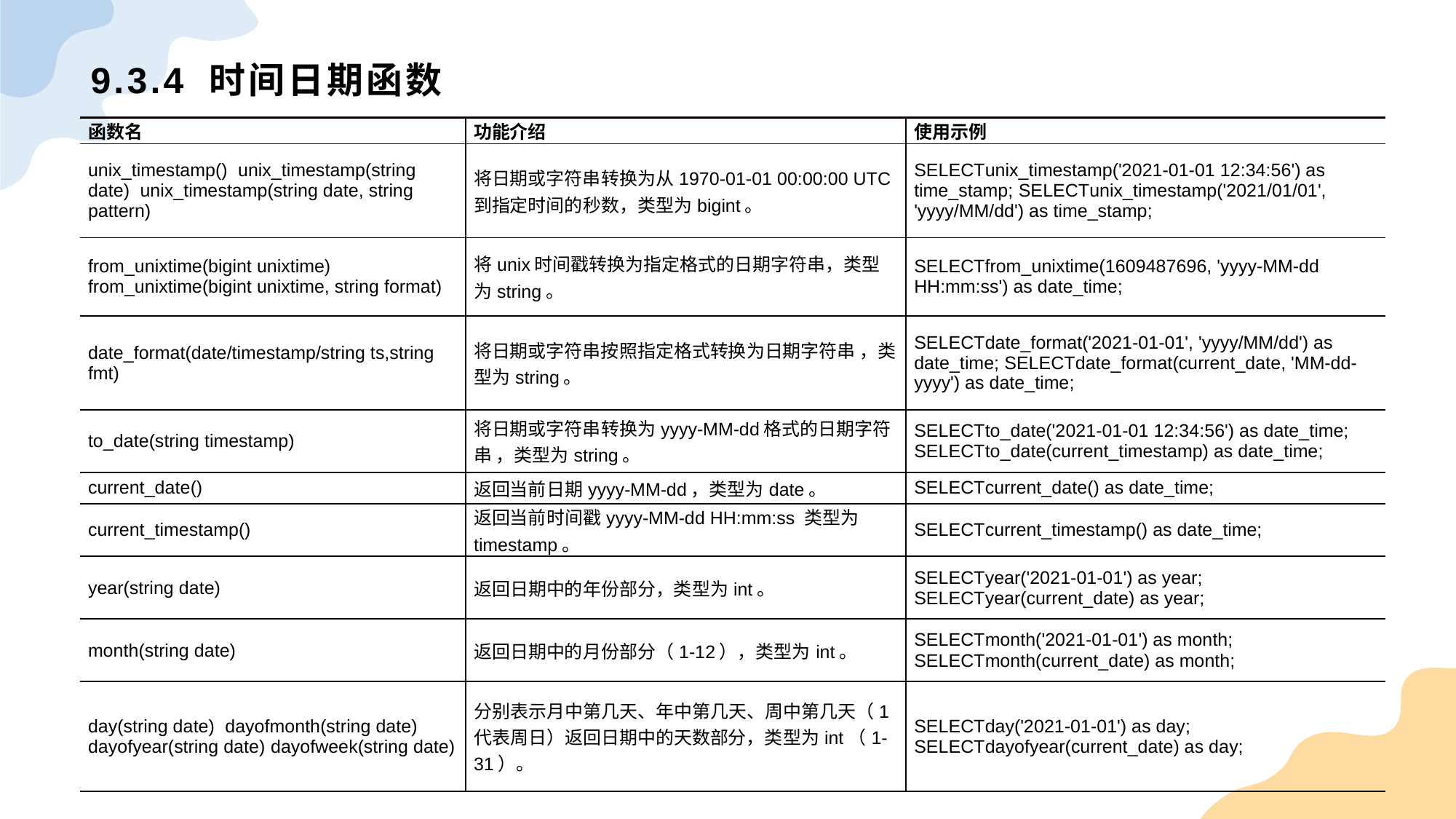

# 9.3.4 时间日期函数
| 函数名 | 功能介绍 | 使用示例 |
| --- | --- | --- |
| unix\_timestamp() unix\_timestamp(string date) unix\_timestamp(string date, string pattern) | 将日期或字符串转换为从1970-01-01 00:00:00 UTC到指定时间的秒数，类型为bigint。 | SELECTunix\_timestamp('2021-01-01 12:34:56') as time\_stamp; SELECTunix\_timestamp('2021/01/01', 'yyyy/MM/dd') as time\_stamp; |
| from\_unixtime(bigint unixtime) from\_unixtime(bigint unixtime, string format) | 将unix时间戳转换为指定格式的日期字符串，类型为string。 | SELECTfrom\_unixtime(1609487696, 'yyyy-MM-dd HH:mm:ss') as date\_time; |
| date\_format(date/timestamp/string ts,string fmt) | 将日期或字符串按照指定格式转换为日期字符串 ，类型为string。 | SELECTdate\_format('2021-01-01', 'yyyy/MM/dd') as date\_time; SELECTdate\_format(current\_date, 'MM-dd-yyyy') as date\_time; |
| to\_date(string timestamp) | 将日期或字符串转换为yyyy-MM-dd格式的日期字符串 ，类型为string。 | SELECTto\_date('2021-01-01 12:34:56') as date\_time; SELECTto\_date(current\_timestamp) as date\_time; |
| current\_date() | 返回当前日期yyyy-MM-dd，类型为date。 | SELECTcurrent\_date() as date\_time; |
| current\_timestamp() | 返回当前时间戳yyyy-MM-dd HH:mm:ss 类型为timestamp。 | SELECTcurrent\_timestamp() as date\_time; |
| year(string date) | 返回日期中的年份部分，类型为int。 | SELECTyear('2021-01-01') as year; SELECTyear(current\_date) as year; |
| month(string date) | 返回日期中的月份部分（1-12），类型为int。 | SELECTmonth('2021-01-01') as month; SELECTmonth(current\_date) as month; |
| day(string date) dayofmonth(string date) dayofyear(string date) dayofweek(string date) | 分别表示月中第几天、年中第几天、周中第几天（1代表周日）返回日期中的天数部分，类型为int（1-31）。 | SELECTday('2021-01-01') as day; SELECTdayofyear(current\_date) as day; |